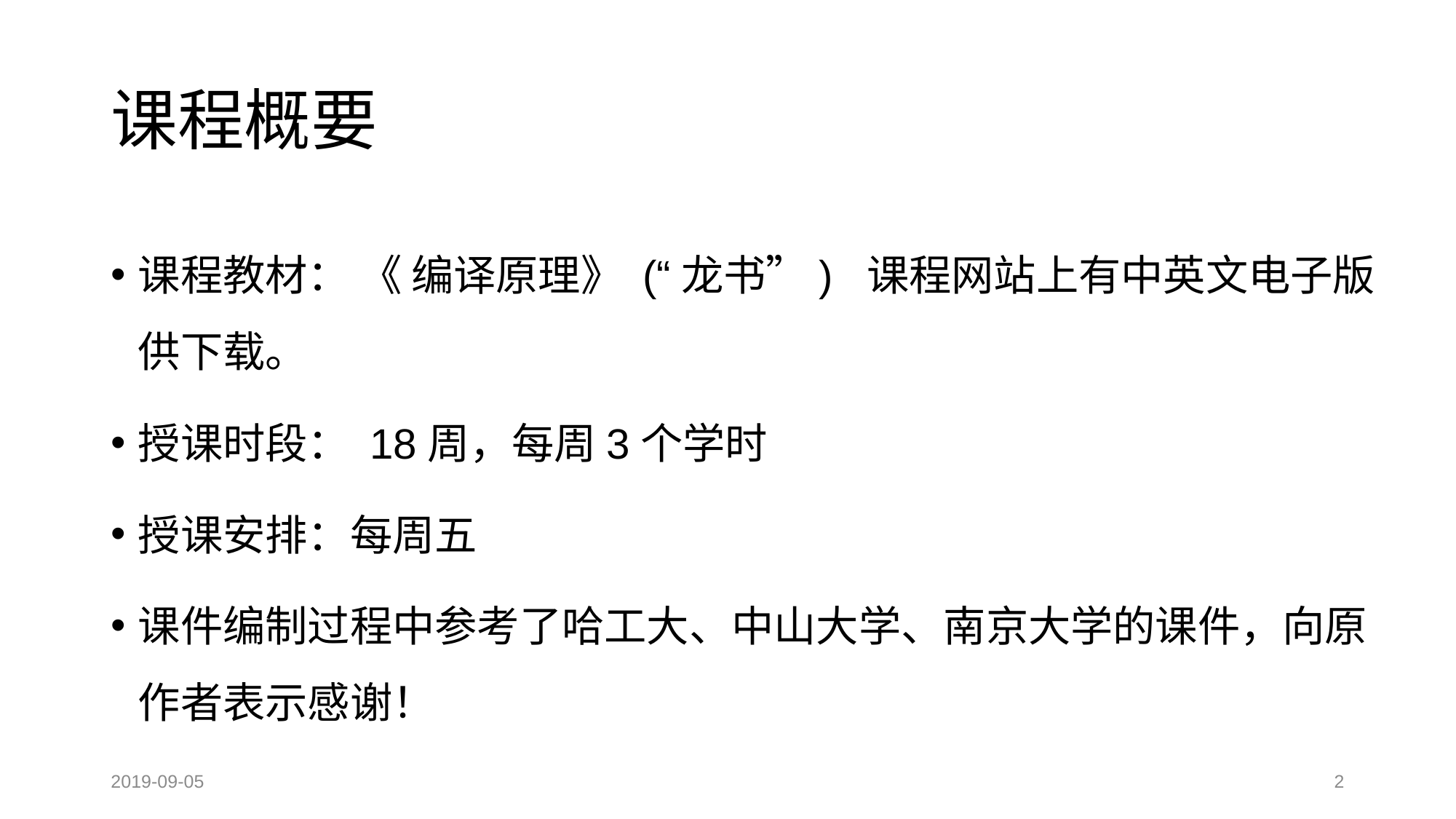

# 课程概要
课程教材： 《 编译原理》 (“龙书”)  课程网站上有中英文电子版供下载。
授课时段： 18周，每周3个学时
授课安排：每周五
课件编制过程中参考了哈工大、中山大学、南京大学的课件，向原作者表示感谢！
2019-09-05
2